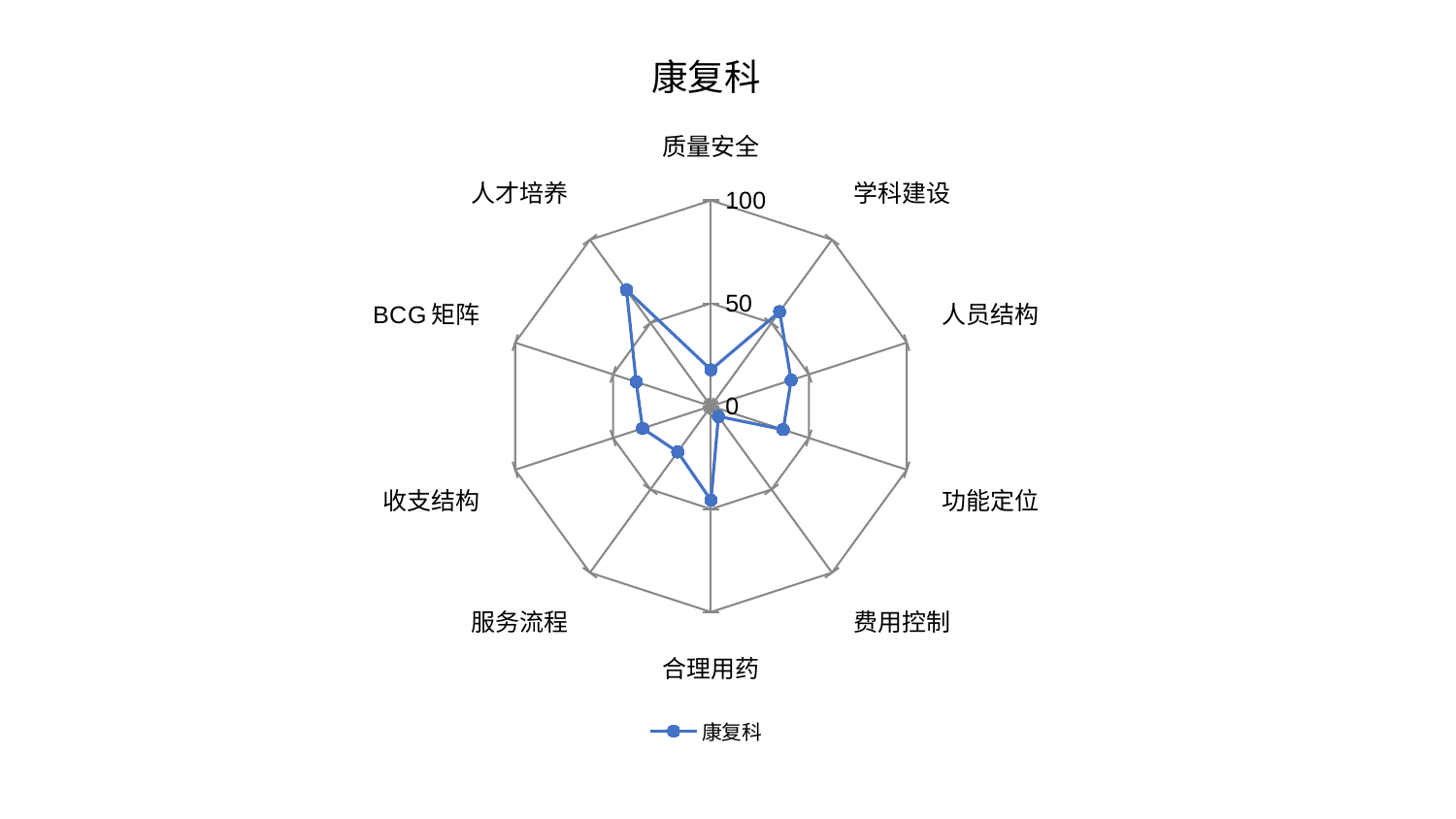

### Chart: 康复科

| Category | 康复科 |
|---|---|
| 质量安全 | 17.67919694418573 |
| 学科建设 | 56.75658473844623 |
| 人员结构 | 40.93441914745284 |
| 功能定位 | 36.873828942095464 |
| 费用控制 | 6.15867377713828 |
| 合理用药 | 45.72298950577429 |
| 服务流程 | 27.50369586464097 |
| 收支结构 | 34.94677695118635 |
| BCG矩阵 | 38.200662307001664 |
| 人才培养 | 69.79008723401013 |
102